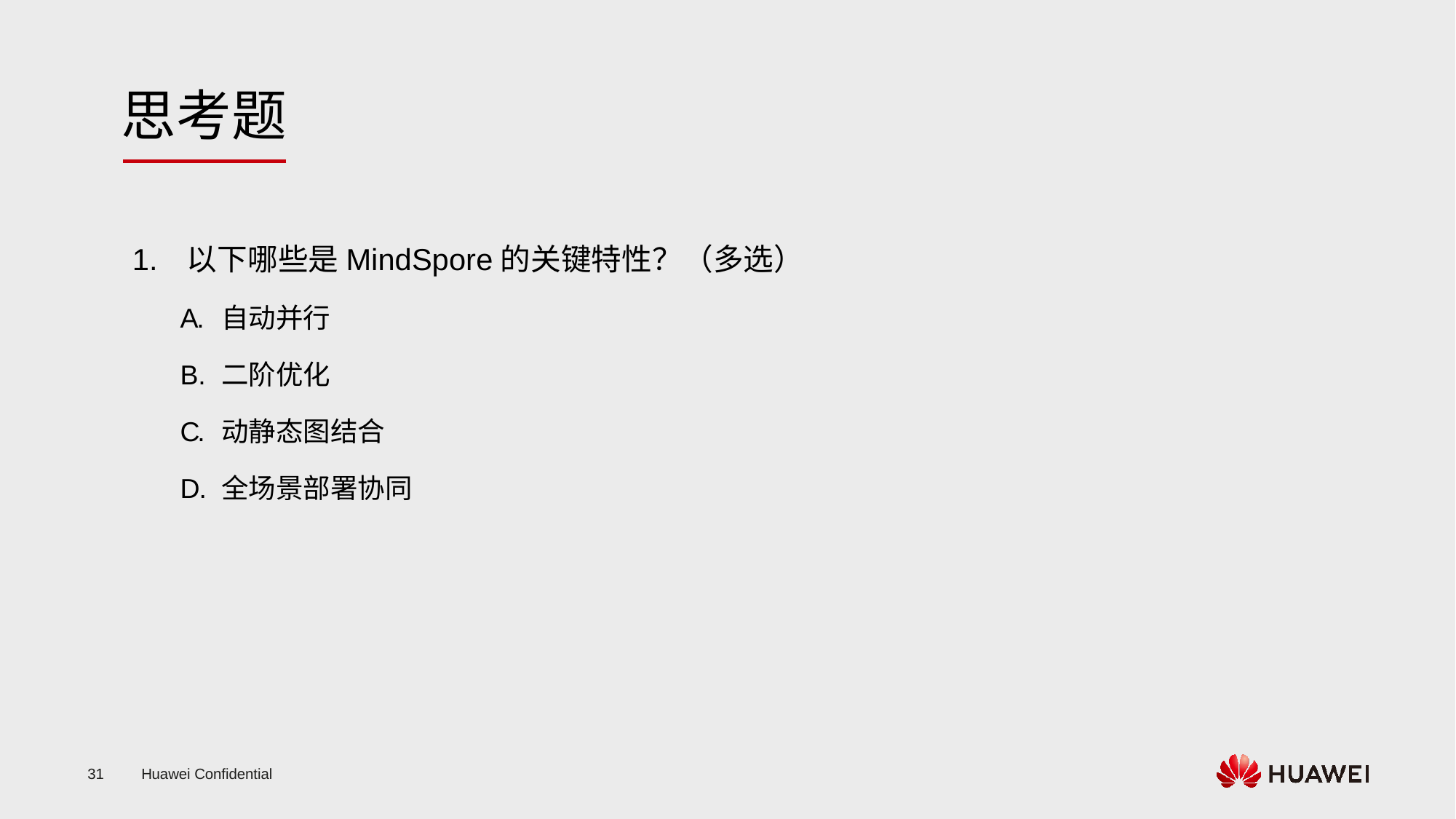

以下哪些是MindSpore的关键特性？（多选）
自动并行
二阶优化
动静态图结合
全场景部署协同